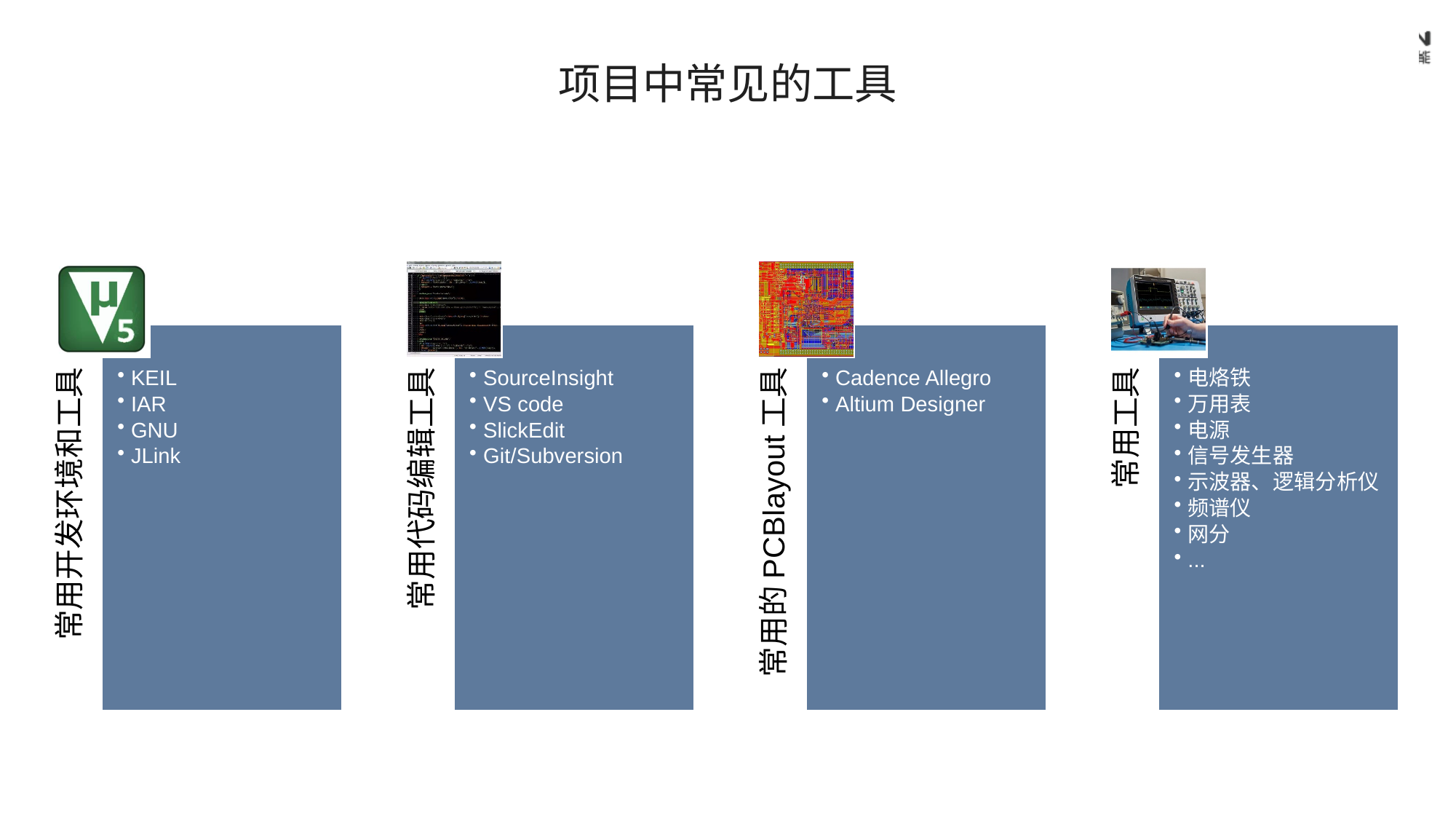

项目中常见的工具
常用开发环境和工具
KEIL
IAR
GNU
JLink
常用代码编辑工具
SourceInsight
VS code
SlickEdit
Git/Subversion
常用的PCBlayout工具
Cadence Allegro
Altium Designer
常用工具
电烙铁
万用表
电源
信号发生器
示波器、逻辑分析仪
频谱仪
网分
...